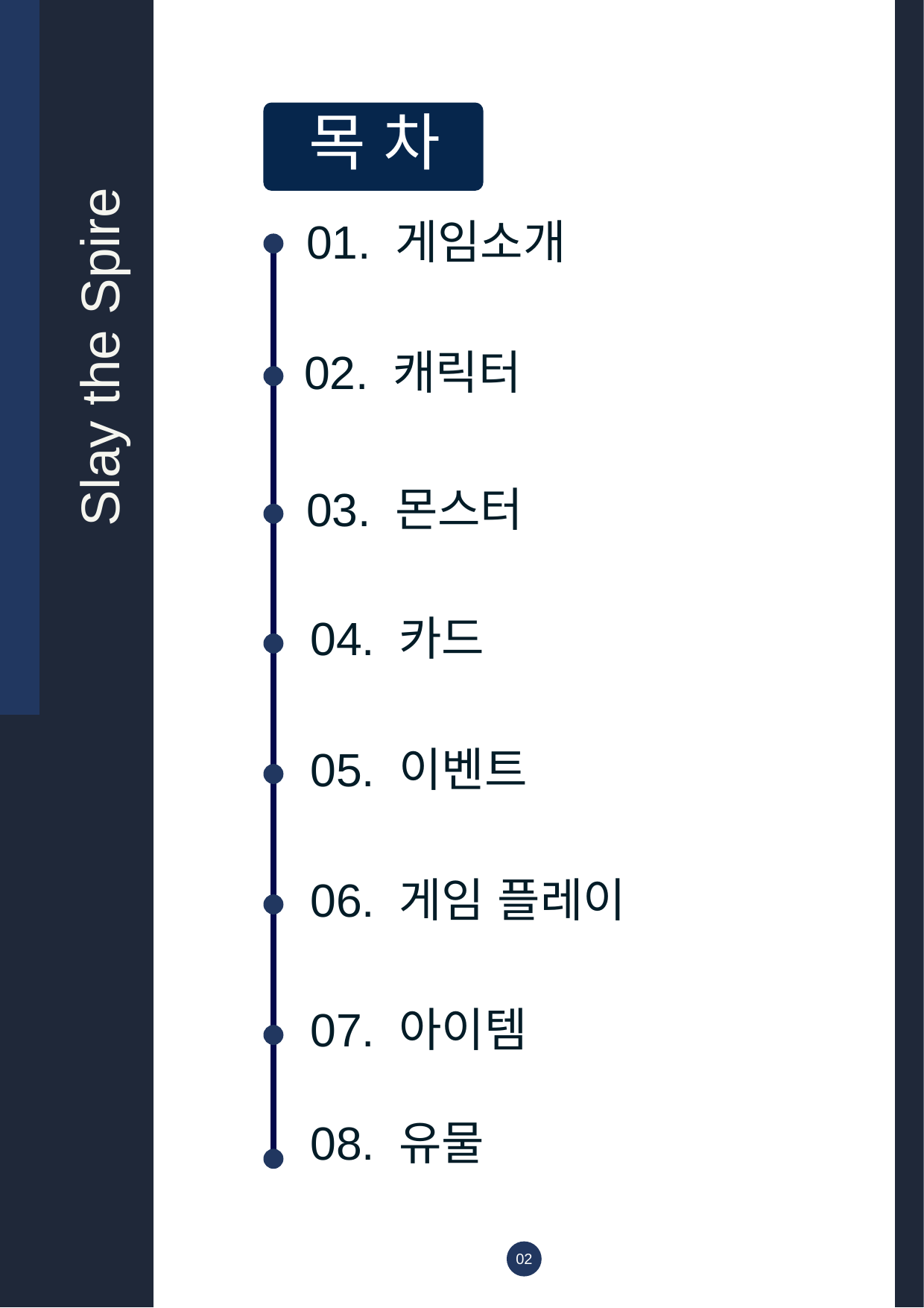

목 차

01. 게임소개
Slay the Spire

02. 캐릭터

03. 몬스터

04. 카드

05. 이벤트

06. 게임 플레이

07. 아이템
08. 유물

02